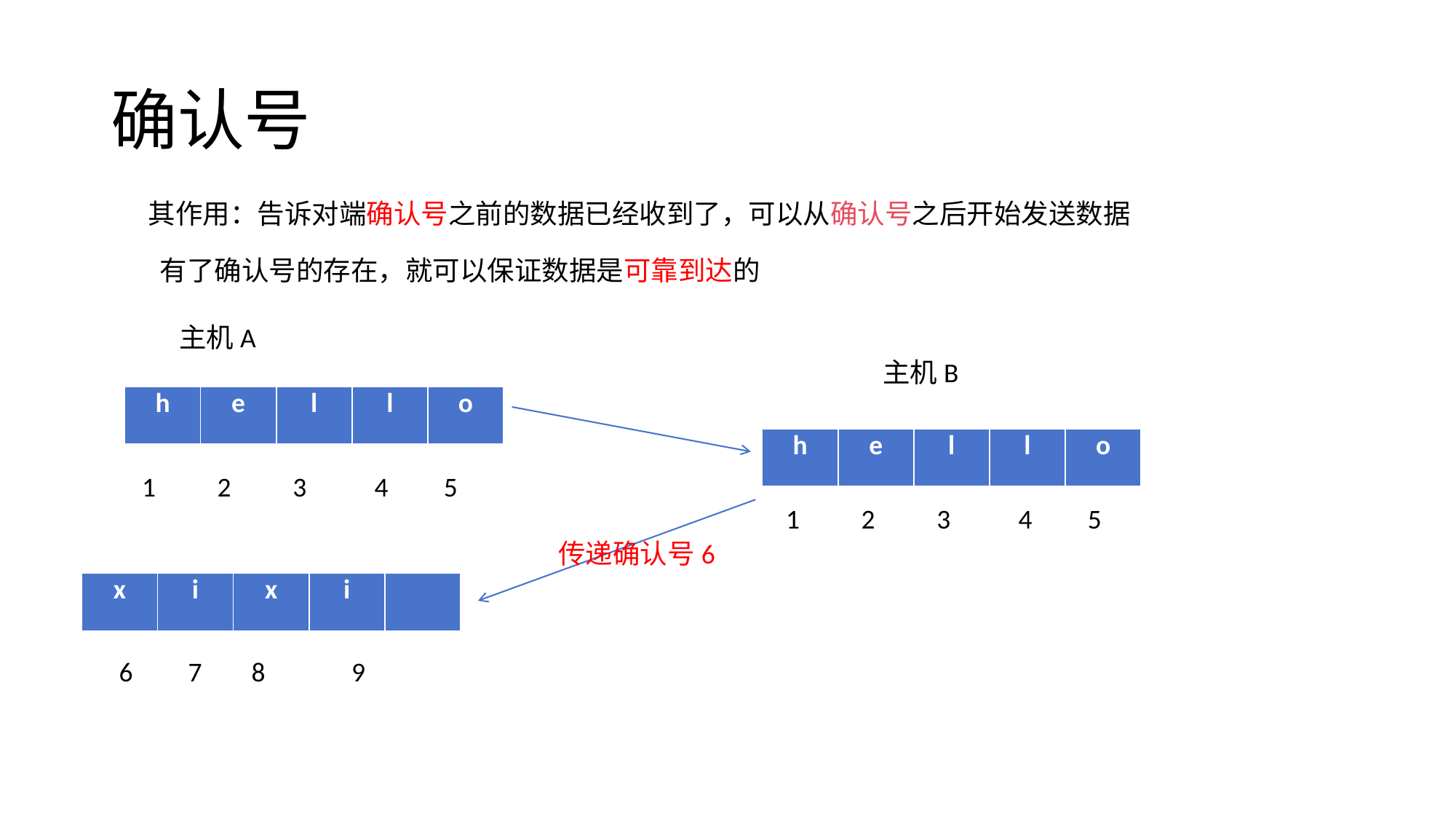

# 确认号
其作用：告诉对端确认号之前的数据已经收到了，可以从确认号之后开始发送数据
有了确认号的存在，就可以保证数据是可靠到达的
主机A
主机B
| h | e | l | l | o |
| --- | --- | --- | --- | --- |
| h | e | l | l | o |
| --- | --- | --- | --- | --- |
1          2          3           4         5
1          2          3           4         5
传递确认号6
| x | i | x | i |  |
| --- | --- | --- | --- | --- |
6         7        8              9